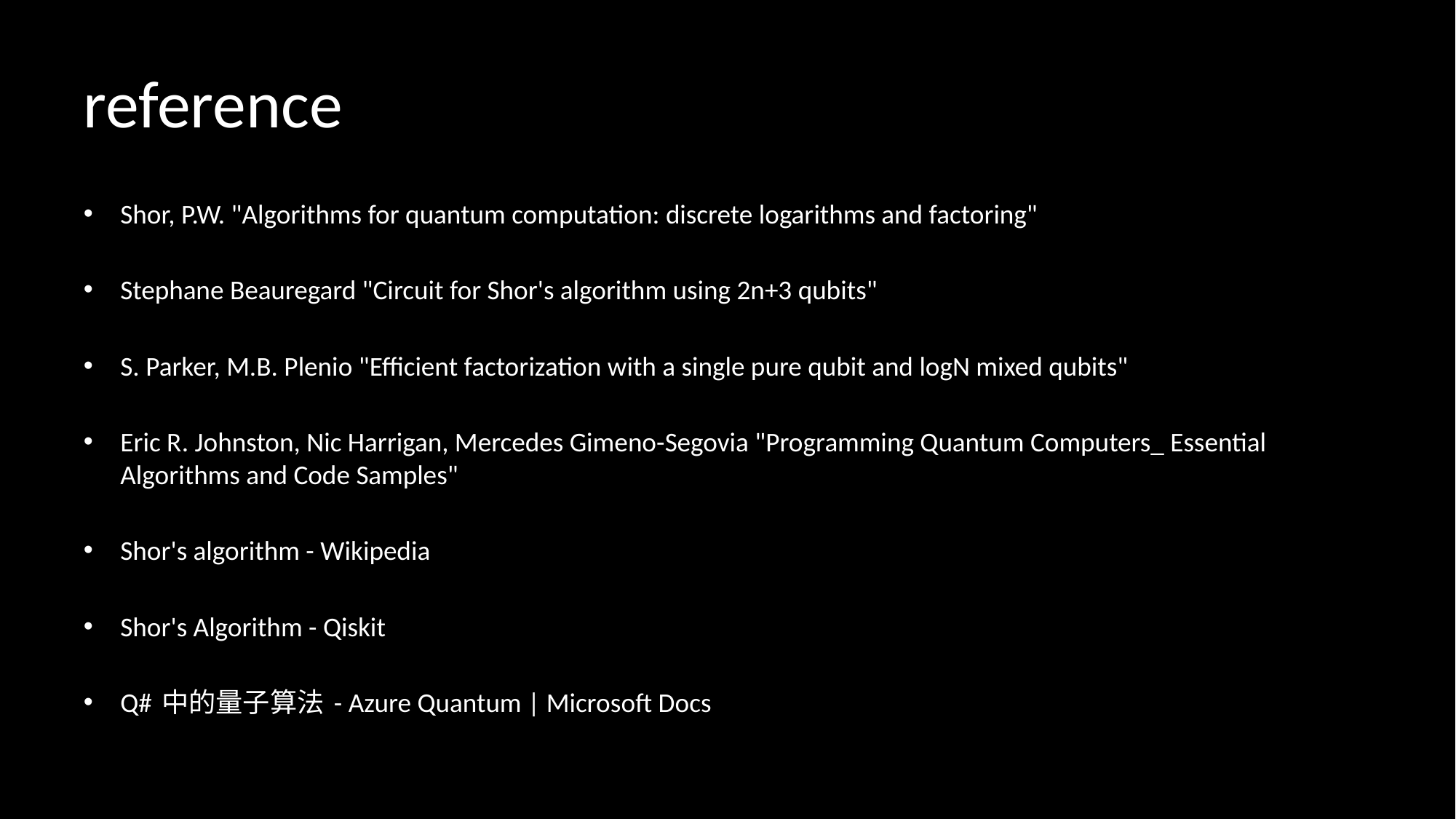

# reference
Shor, P.W. "Algorithms for quantum computation: discrete logarithms and factoring"

Stephane Beauregard "Circuit for Shor's algorithm using 2n+3 qubits"

S. Parker, M.B. Plenio "Efficient factorization with a single pure qubit and logN mixed qubits"

Eric R. Johnston, Nic Harrigan, Mercedes Gimeno-Segovia "Programming Quantum Computers_ Essential Algorithms and Code Samples"

Shor's algorithm - Wikipedia

Shor's Algorithm - Qiskit

Q# 中的量子算法 - Azure Quantum | Microsoft Docs